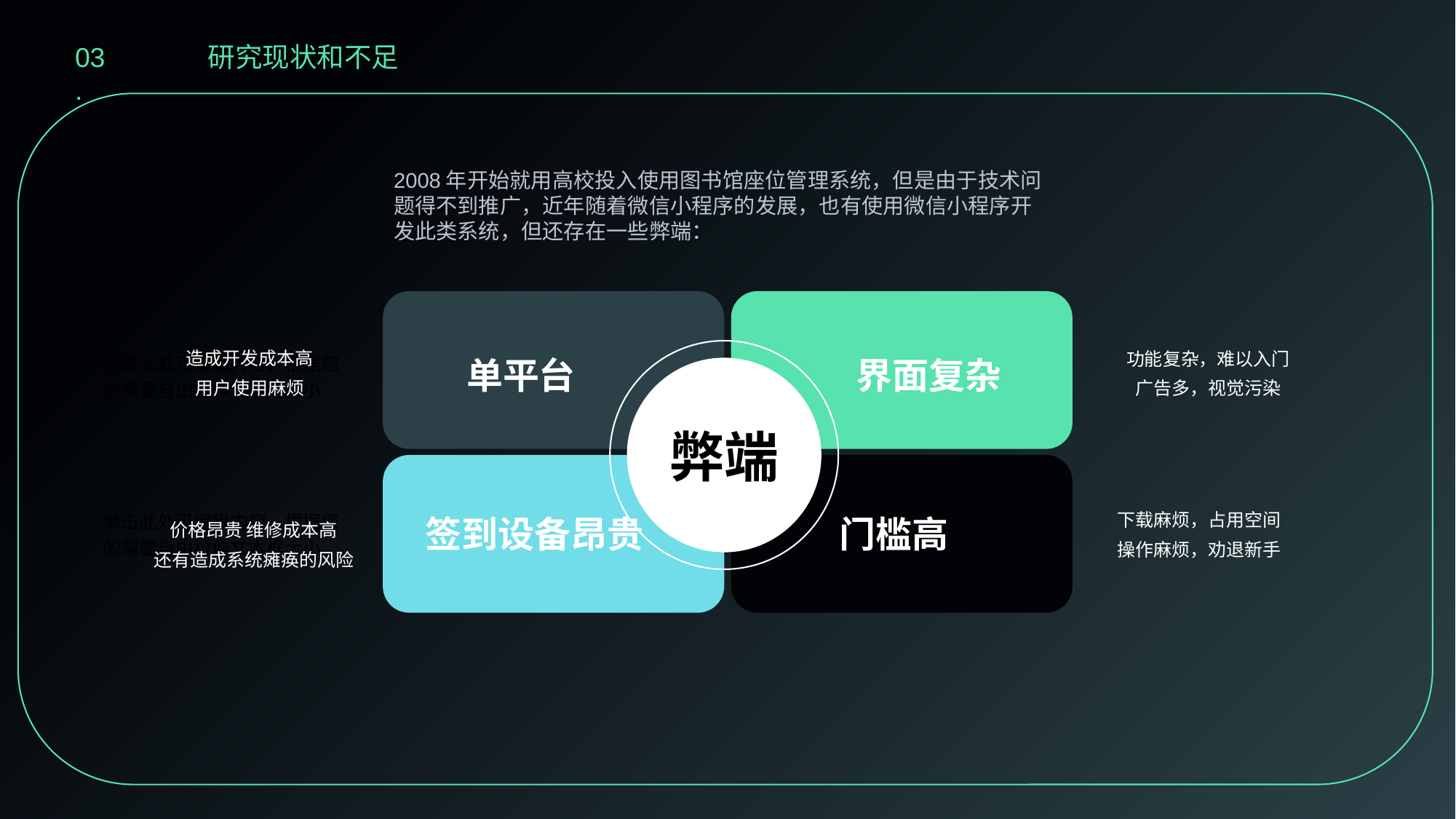

03.
研究现状和不足

2008年开始就用高校投入使用图书馆座位管理系统，但是由于技术问题得不到推广，近年随着微信小程序的发展，也有使用微信小程序开发此类系统，但还存在一些弊端：

单平台

界面复杂

弊端
造成开发成本高
用户使用麻烦
功能复杂，难以入门
广告多，视觉污染
单击此处可编辑内容，根据您的需要自由拉伸文本框大小

签到设备昂贵

门槛高
下载麻烦，占用空间
操作麻烦，劝退新手

单击此处可编辑内容，根据您的需要自由拉伸文本框大小
价格昂贵 维修成本高
还有造成系统瘫痪的风险